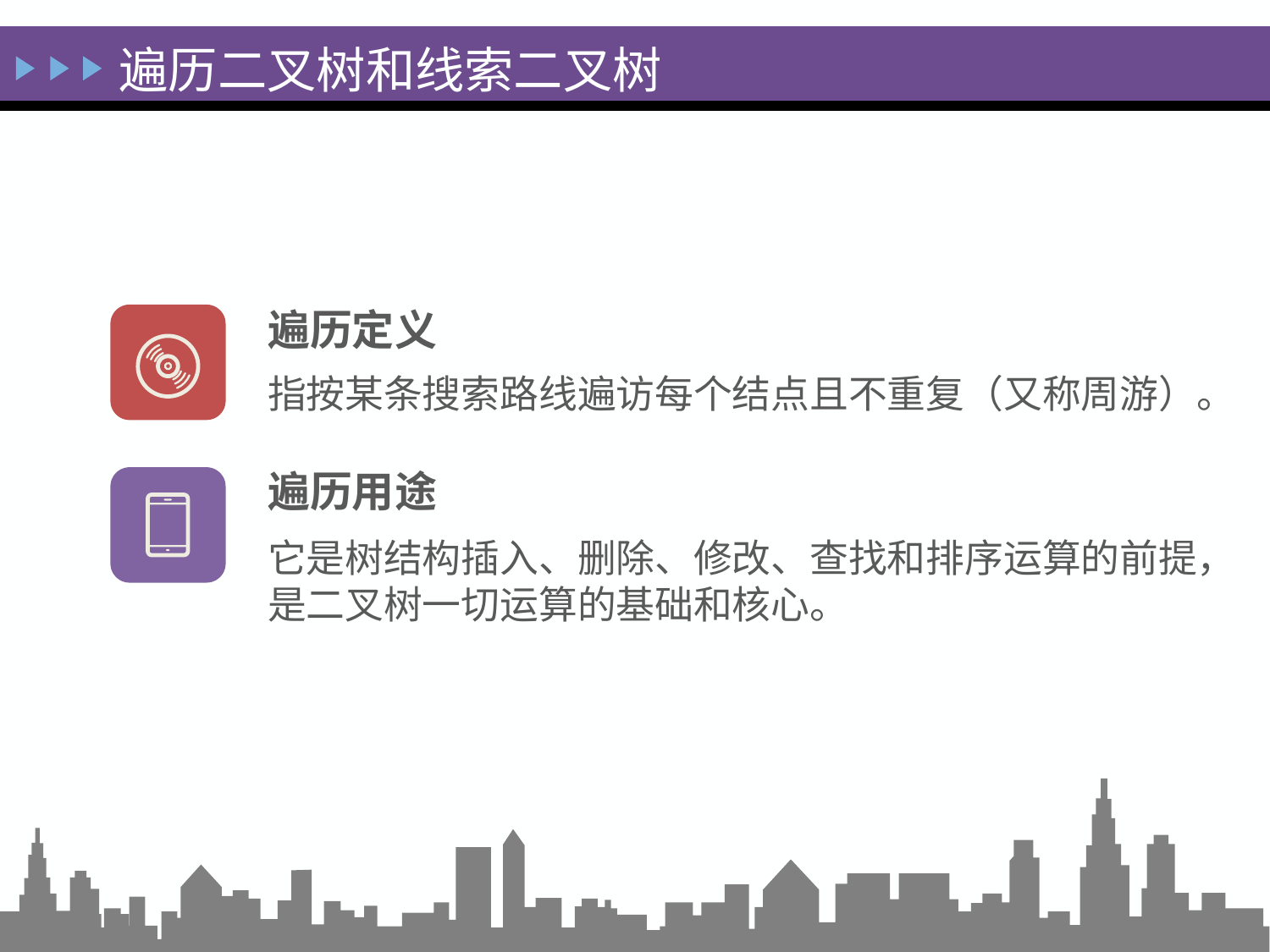

遍历二叉树和线索二叉树
遍历定义

指按某条搜索路线遍访每个结点且不重复（又称周游）。
遍历用途

它是树结构插入、删除、修改、查找和排序运算的前提，是二叉树一切运算的基础和核心。